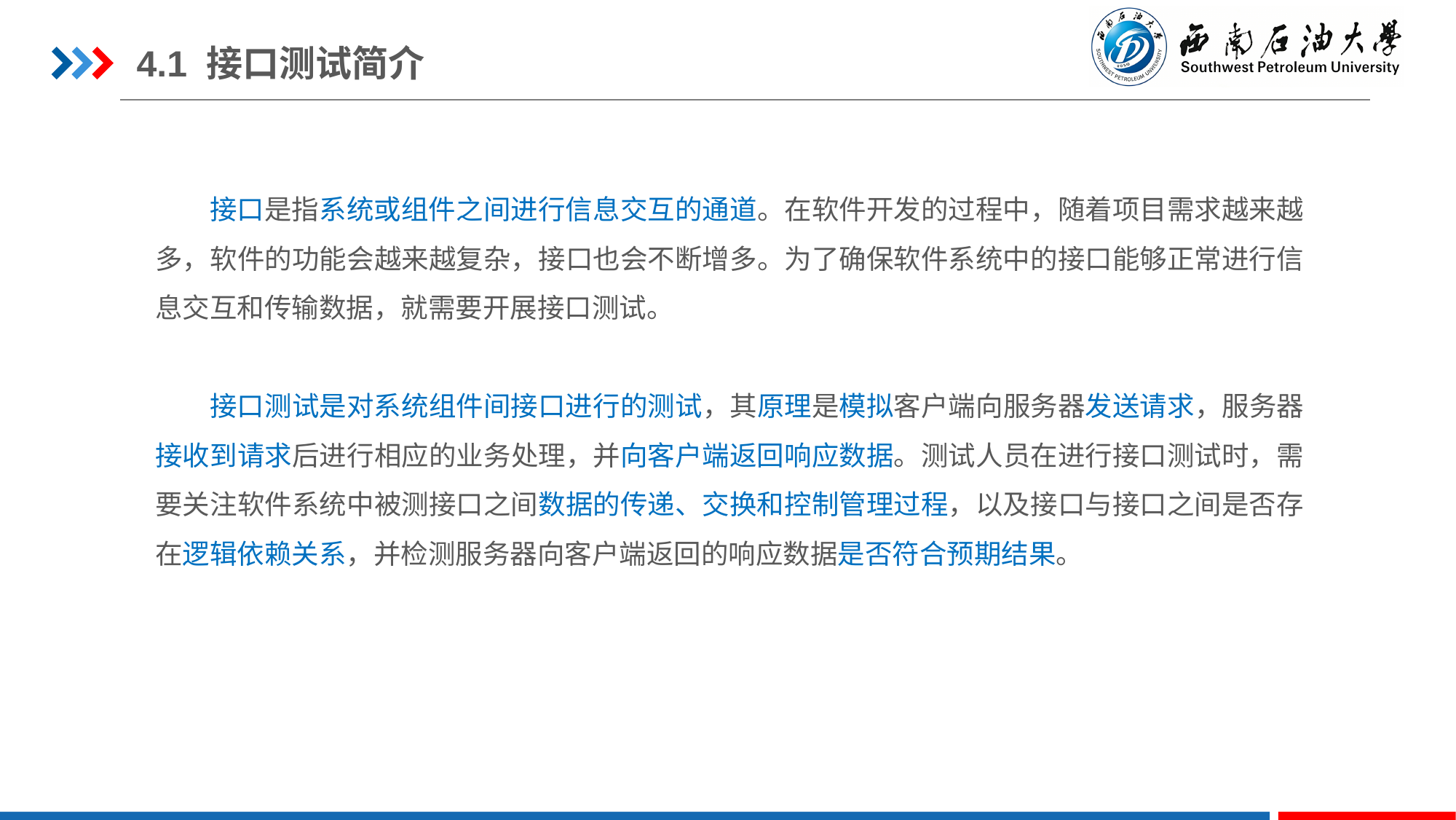

4.1 接口测试简介
接口是指系统或组件之间进行信息交互的通道。在软件开发的过程中，随着项目需求越来越多，软件的功能会越来越复杂，接口也会不断增多。为了确保软件系统中的接口能够正常进行信息交互和传输数据，就需要开展接口测试。

接口测试是对系统组件间接口进行的测试，其原理是模拟客户端向服务器发送请求，服务器接收到请求后进行相应的业务处理，并向客户端返回响应数据。测试人员在进行接口测试时，需要关注软件系统中被测接口之间数据的传递、交换和控制管理过程，以及接口与接口之间是否存在逻辑依赖关系，并检测服务器向客户端返回的响应数据是否符合预期结果。